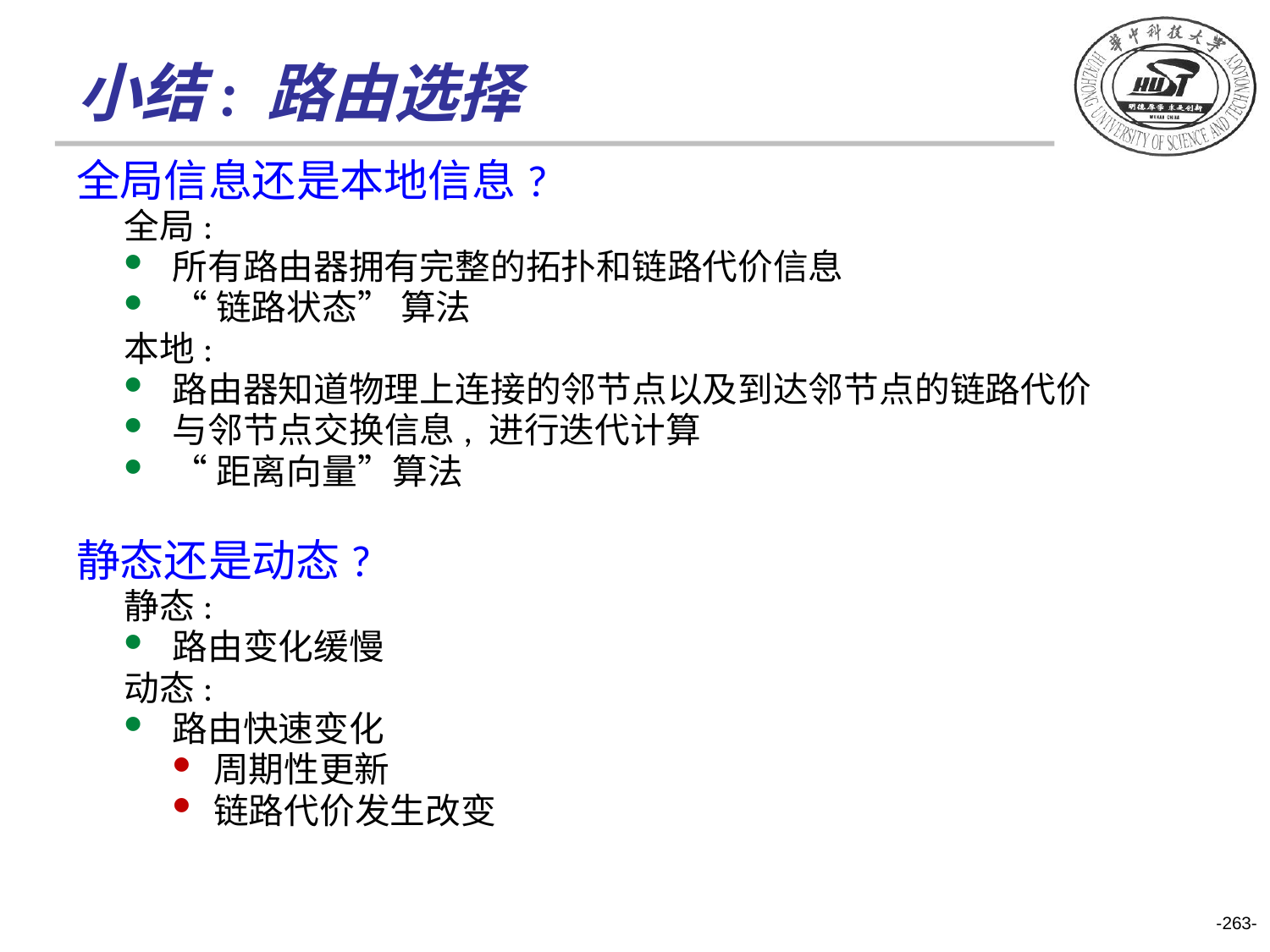

小结: 路由选择
全局信息还是本地信息?
全局:
所有路由器拥有完整的拓扑和链路代价信息
“链路状态” 算法
本地:
路由器知道物理上连接的邻节点以及到达邻节点的链路代价
与邻节点交换信息, 进行迭代计算
“距离向量”算法

静态还是动态?
静态:
路由变化缓慢
动态:
路由快速变化
周期性更新
链路代价发生改变

-263-